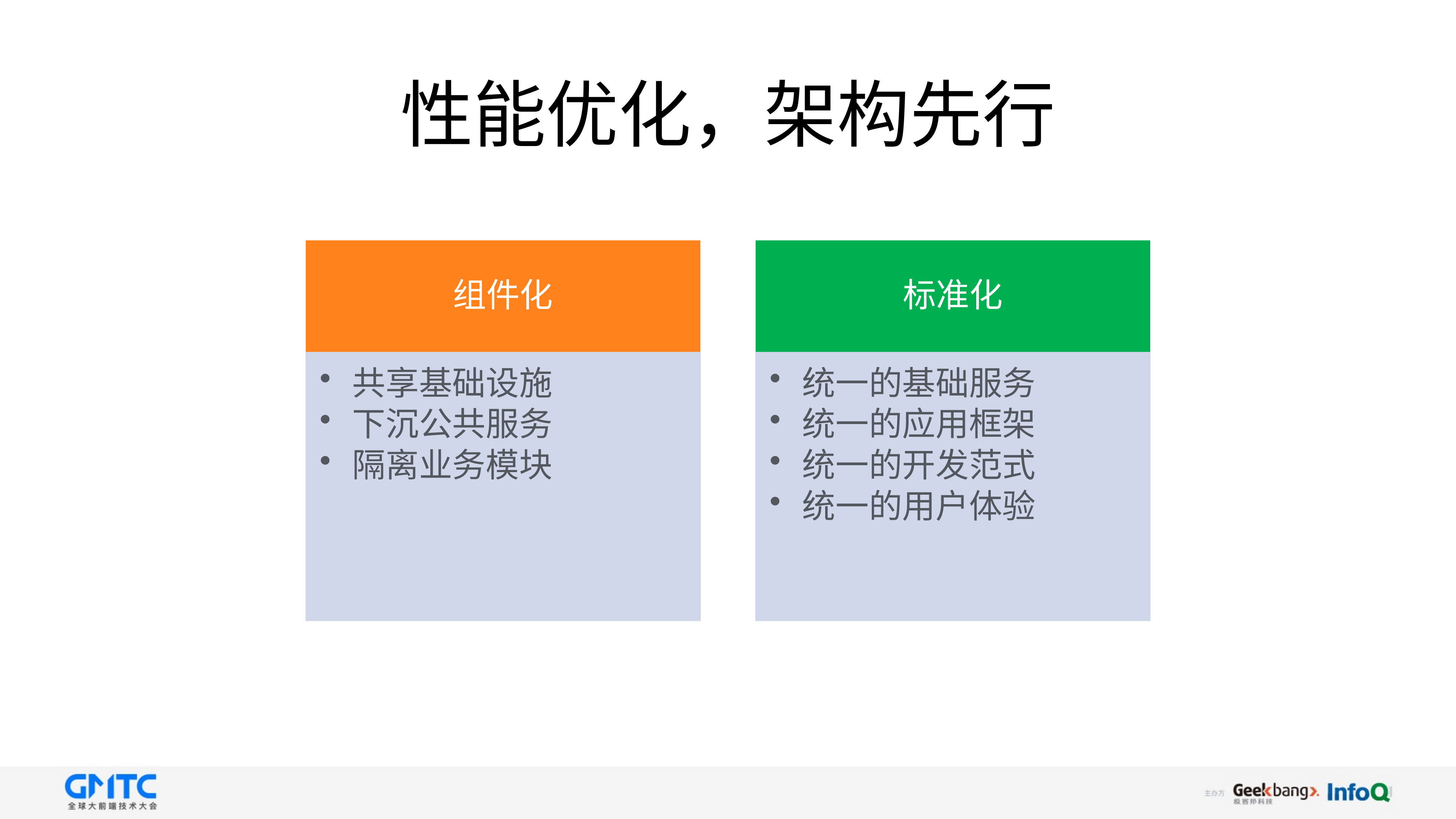

# 性能优化，架构先行
组件化
 共享基础设施
 下沉公共服务
 隔离业务模块
标准化
 统一的基础服务
 统一的应用框架
 统一的开发范式
 统一的用户体验